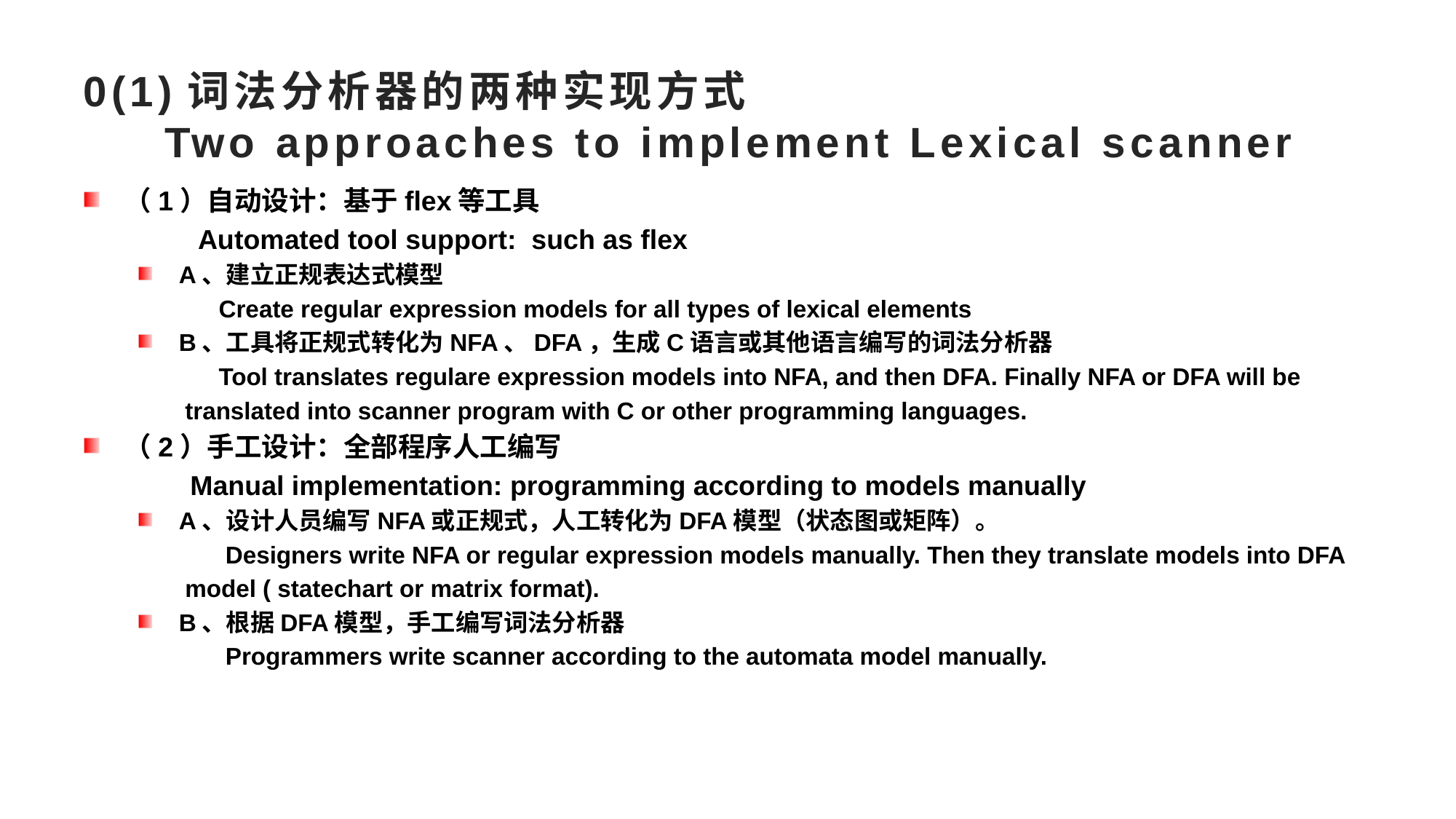

# 0(1)词法分析器的两种实现方式 Two approaches to implement Lexical scanner
（1）自动设计：基于flex等工具
               Automated tool support:  such as flex
A、建立正规表达式模型
            Create regular expression models for all types of lexical elements
B、工具将正规式转化为NFA、DFA，生成C语言或其他语言编写的词法分析器
            Tool translates regulare expression models into NFA, and then DFA. Finally NFA or DFA will be
       translated into scanner program with C or other programming languages.
（2）手工设计：全部程序人工编写
              Manual implementation: programming according to models manually
A、设计人员编写NFA或正规式，人工转化为DFA模型（状态图或矩阵）。
             Designers write NFA or regular expression models manually. Then they translate models into DFA
       model ( statechart or matrix format).
B、根据DFA模型，手工编写词法分析器
             Programmers write scanner according to the automata model manually.

3